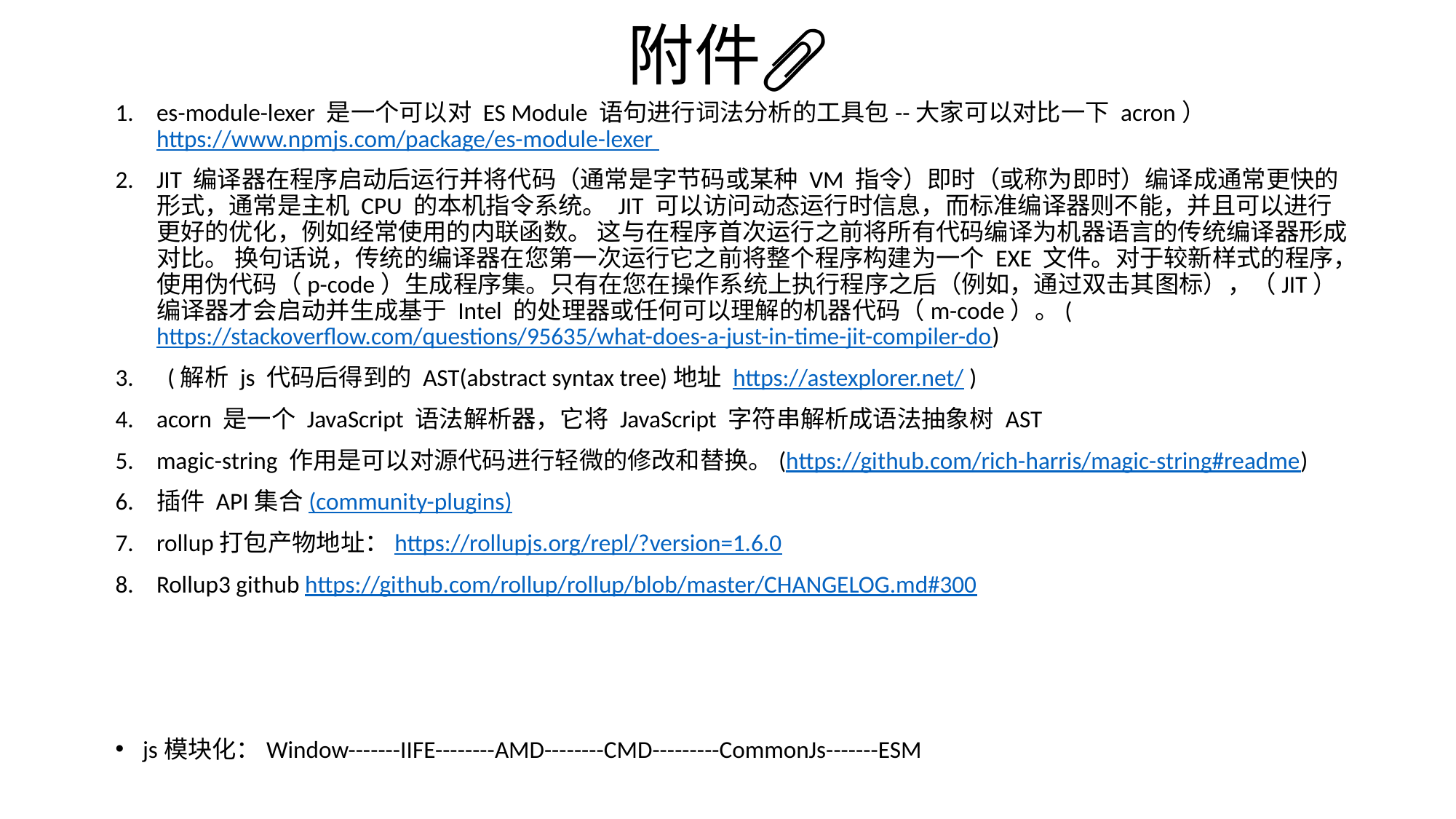

# 附件📎
es-module-lexer 是一个可以对 ES Module 语句进行词法分析的工具包--大家可以对比一下 acron）https://www.npmjs.com/package/es-module-lexer
JIT 编译器在程序启动后运行并将代码（通常是字节码或某种 VM 指令）即时（或称为即时）编译成通常更快的形式，通常是主机 CPU 的本机指令系统。 JIT 可以访问动态运行时信息，而标准编译器则不能，并且可以进行更好的优化，例如经常使用的内联函数。 这与在程序首次运行之前将所有代码编译为机器语言的传统编译器形成对比。 换句话说，传统的编译器在您第一次运行它之前将整个程序构建为一个 EXE 文件。对于较新样式的程序，使用伪代码（p-code）生成程序集。只有在您在操作系统上执行程序之后（例如，通过双击其图标），（JIT）编译器才会启动并生成基于 Intel 的处理器或任何可以理解的机器代码（m-code）。(https://stackoverflow.com/questions/95635/what-does-a-just-in-time-jit-compiler-do)
  (解析 js 代码后得到的 AST(abstract syntax tree)地址 https://astexplorer.net/ )
acorn 是一个 JavaScript 语法解析器，它将 JavaScript 字符串解析成语法抽象树 AST
magic-string 作用是可以对源代码进行轻微的修改和替换。(https://github.com/rich-harris/magic-string#readme)
插件 API集合(community-plugins)
rollup打包产物地址：https://rollupjs.org/repl/?version=1.6.0
Rollup3 github https://github.com/rollup/rollup/blob/master/CHANGELOG.md#300

js模块化：Window-------IIFE--------AMD--------CMD---------CommonJs-------ESM